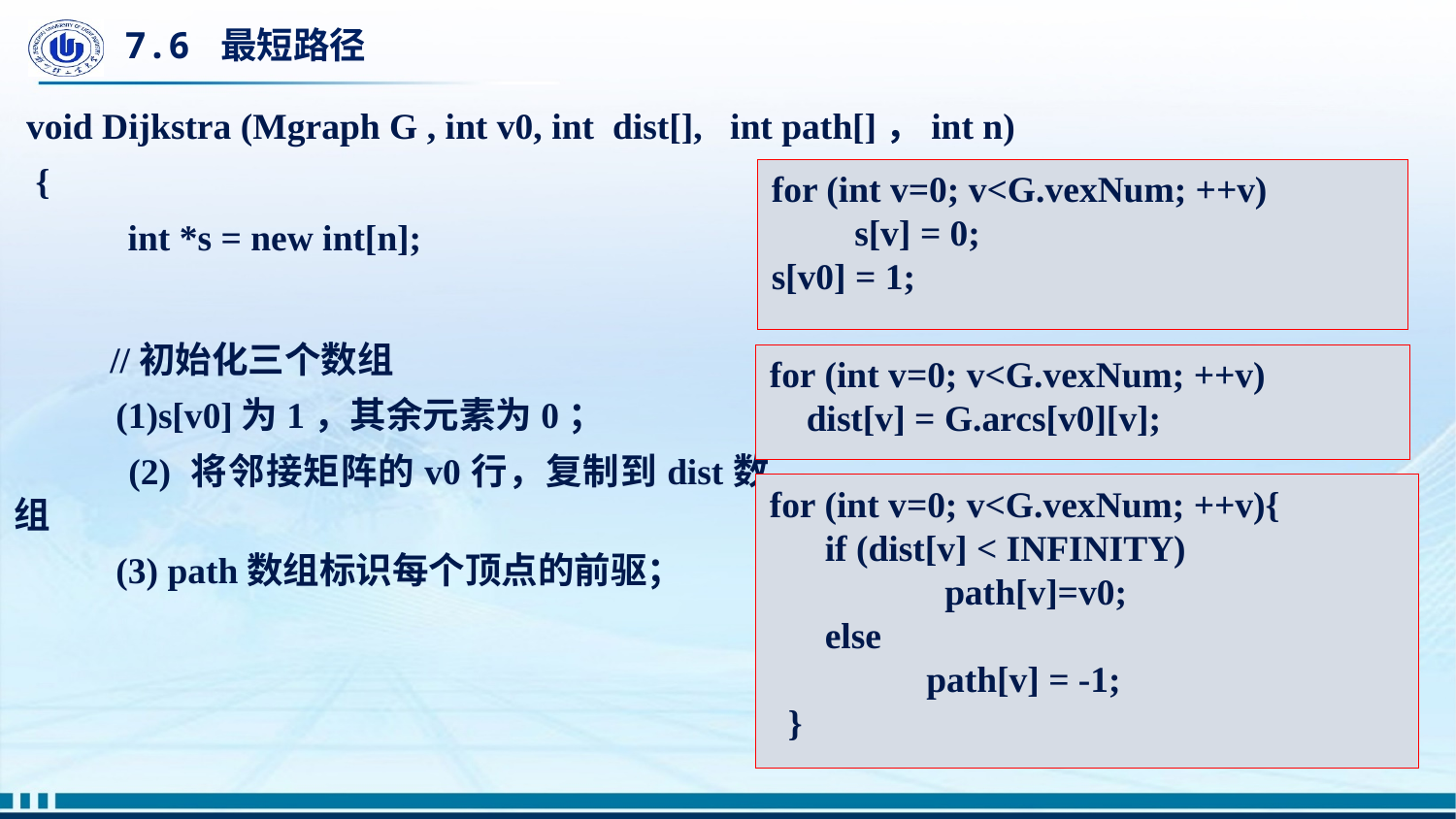

# 7.6 最短路径
void Dijkstra (Mgraph G , int v0, int  dist[],   int path[]，int n)
 {
           int *s = new int[n];

for (int v=0; v<G.vexNum; ++v)
         s[v] = 0;
s[v0] = 1;
         //初始化三个数组
           (1)s[v0]为1，其余元素为0；
           (2) 将邻接矩阵的v0行，复制到dist数组
           (3) path数组标识每个顶点的前驱；
for (int v=0; v<G.vexNum; ++v)
    dist[v] = G.arcs[v0][v];
for (int v=0; v<G.vexNum; ++v){
      if (dist[v] < INFINITY)
                   path[v]=v0;
      else
                 path[v] = -1;
  }